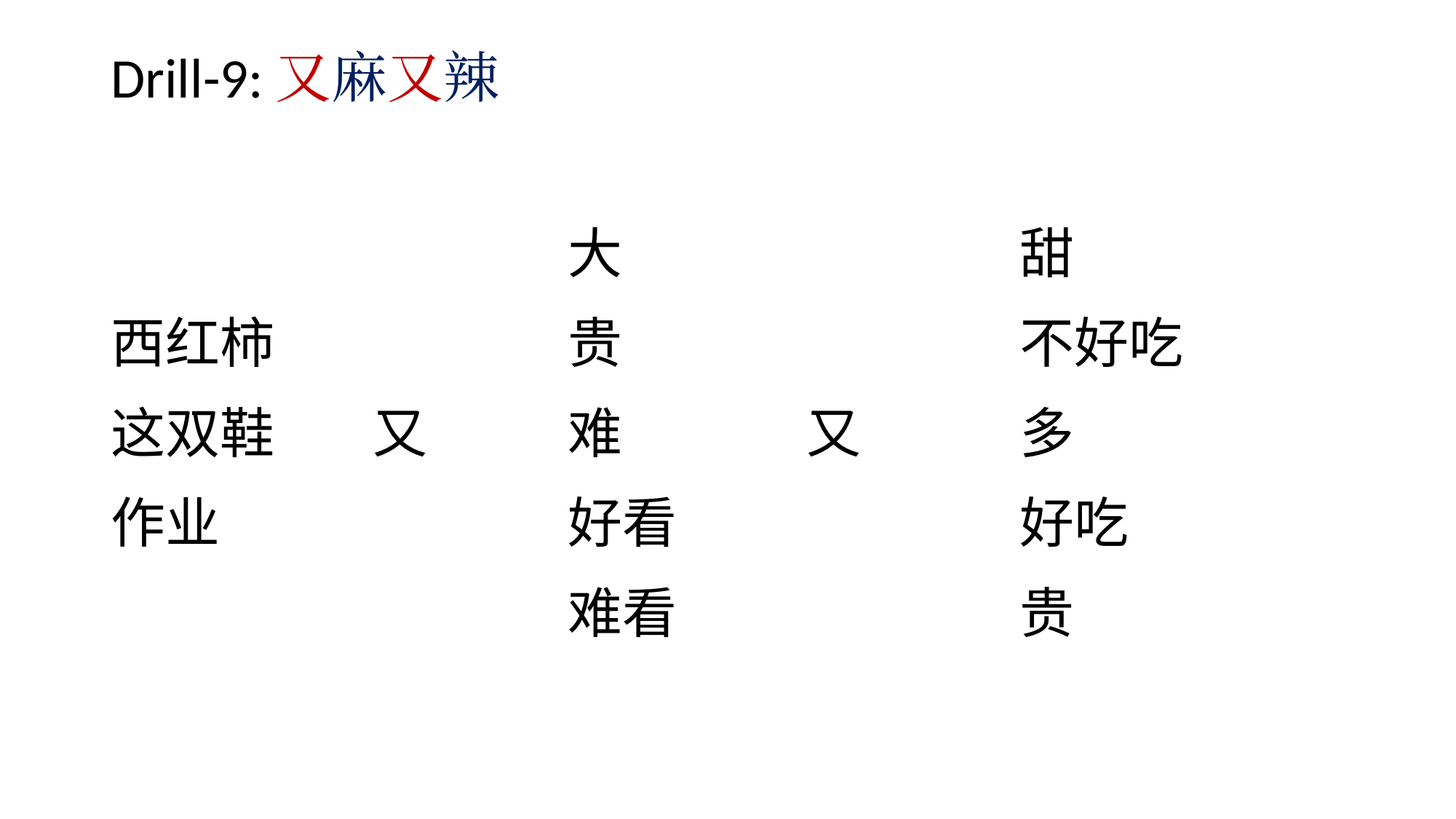

# Drill-9:又麻又辣
|  |  |  |  |  |
| --- | --- | --- | --- | --- |
|  |  | 大 |  | 甜 |
| 西红柿 |  | 贵 |  | 不好吃 |
| 这双鞋 | 又 | 难 | 又 | 多 |
| 作业 |  | 好看 |  | 好吃 |
|  |  | 难看 |  | 贵 |
|  |  |  |  |  |